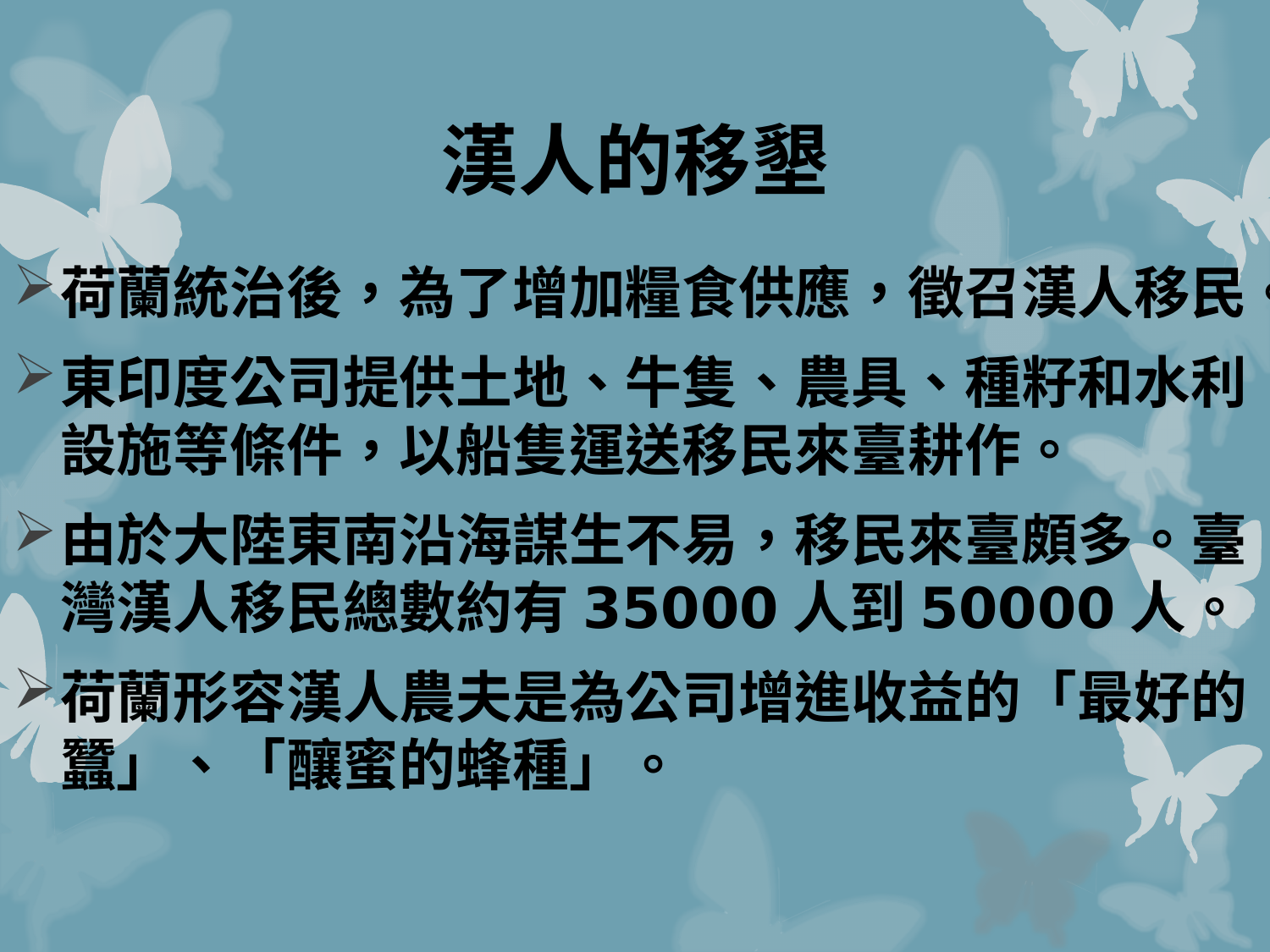

# 漢人的移墾
荷蘭統治後，為了增加糧食供應，徵召漢人移民。
東印度公司提供土地、牛隻、農具、種籽和水利設施等條件，以船隻運送移民來臺耕作。
由於大陸東南沿海謀生不易，移民來臺頗多。臺灣漢人移民總數約有35000人到50000人。
荷蘭形容漢人農夫是為公司增進收益的「最好的蠶」、「釀蜜的蜂種」。